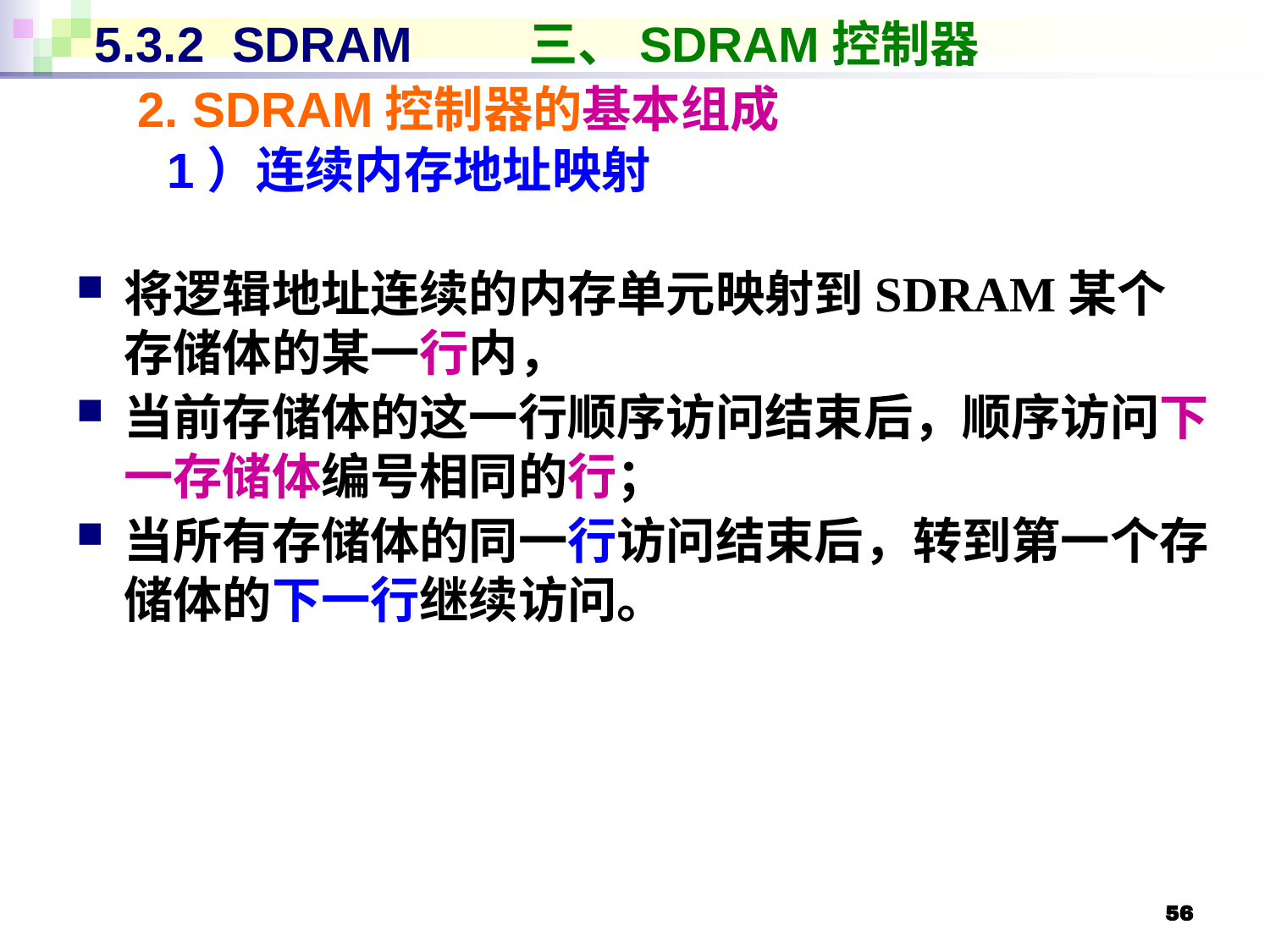

# 5.3.2  SDRAM	   三、SDRAM控制器
2. SDRAM控制器的基本组成
1）连续内存地址映射
将逻辑地址连续的内存单元映射到SDRAM某个存储体的某一行内，
当前存储体的这一行顺序访问结束后，顺序访问下一存储体编号相同的行；
当所有存储体的同一行访问结束后，转到第一个存储体的下一行继续访问。
56